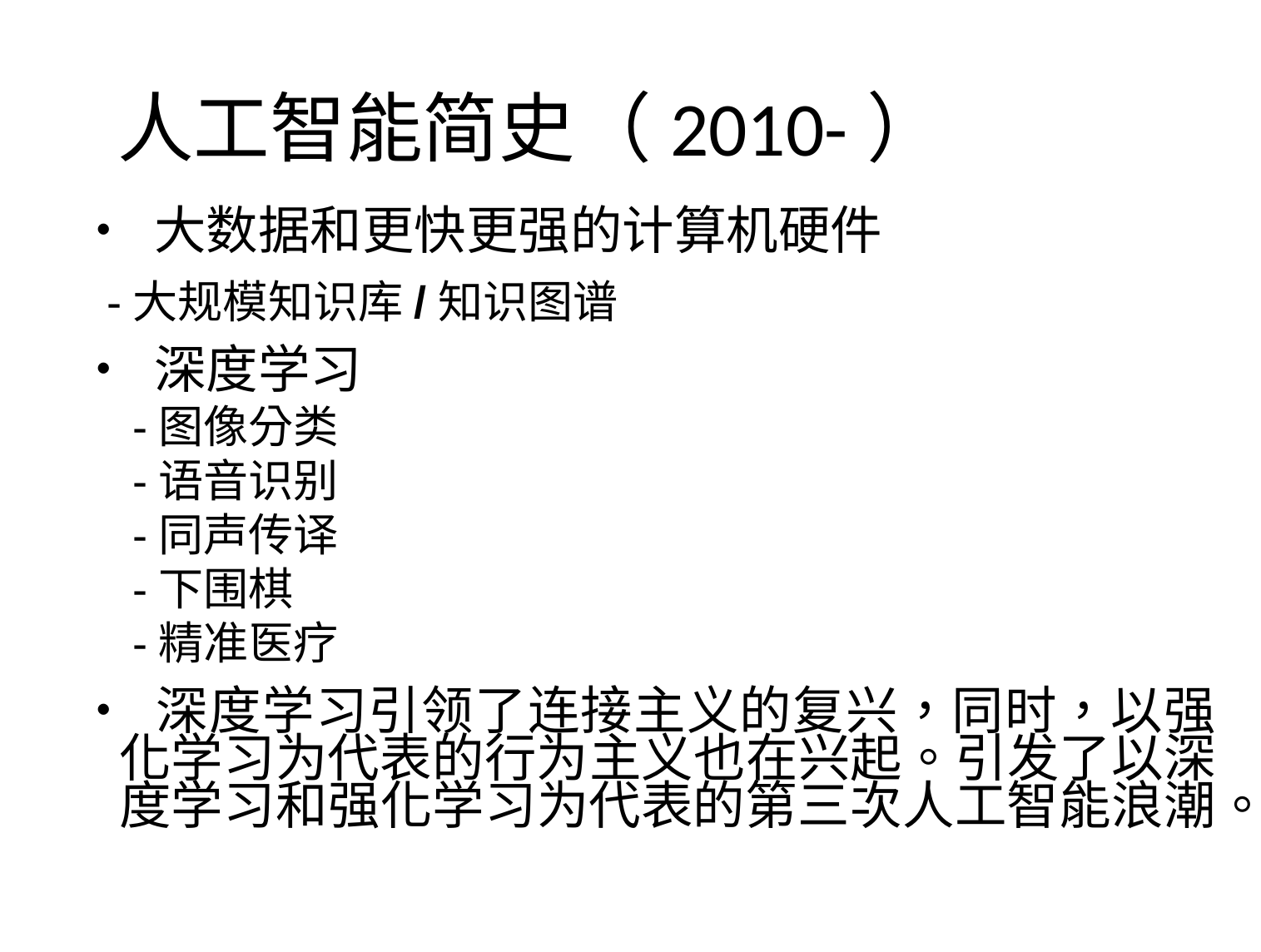

人工智能简史（2010-）
• 大数据和更快更强的计算机硬件
  -大规模知识库/知识图谱
• 深度学习
-图像分类
-语音识别
-同声传译
-下围棋
-精准医疗
• 深度学习引领了连接主义的复兴，同时，以强 化学习为代表的行为主义也在兴起。引发了以深度学习和强化学习为代表的第三次人工智能浪潮。